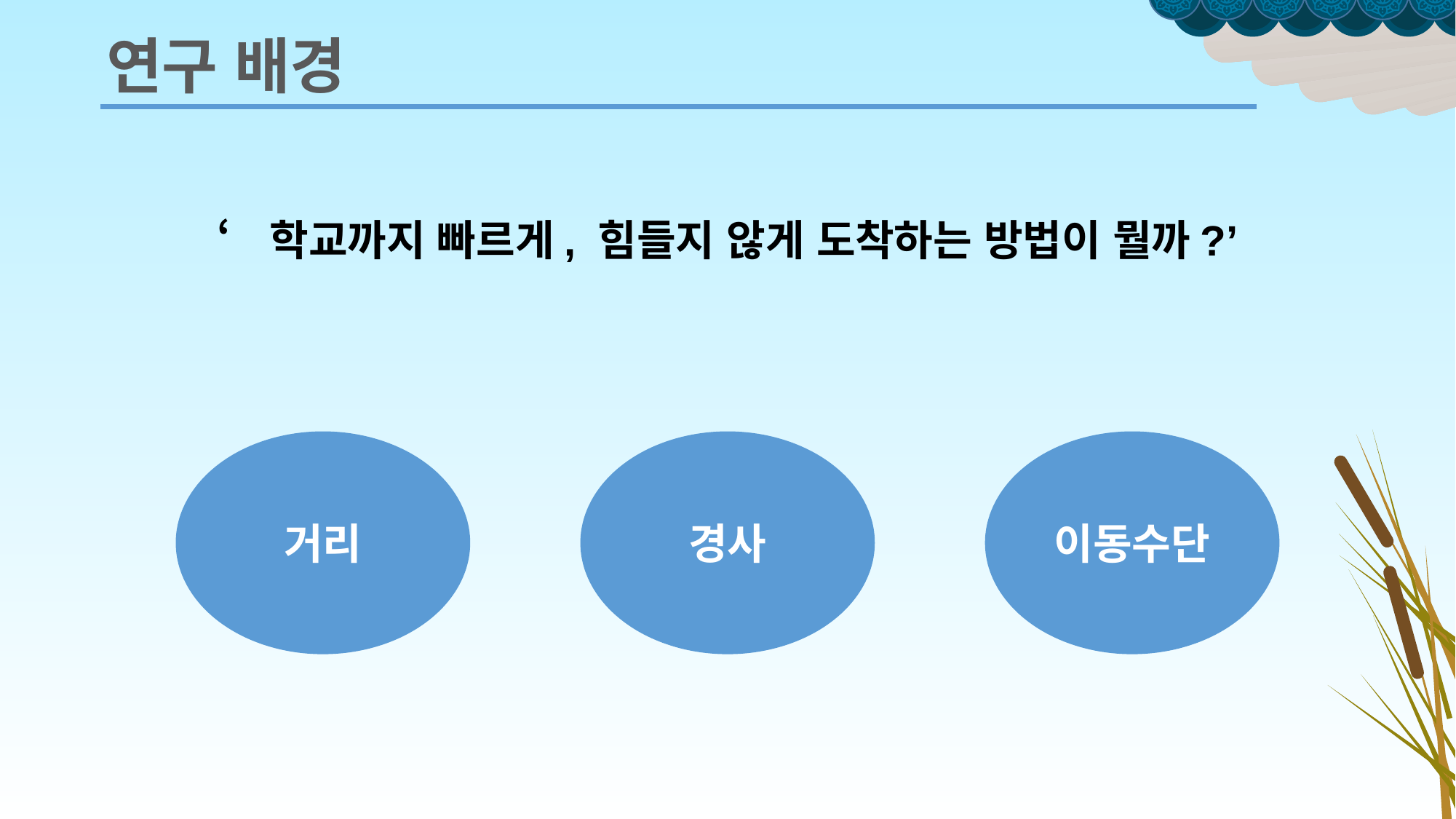

연구 배경
‘학교까지 빠르게, 힘들지 않게 도착하는 방법이 뭘까?’

이동수단
거리
경사